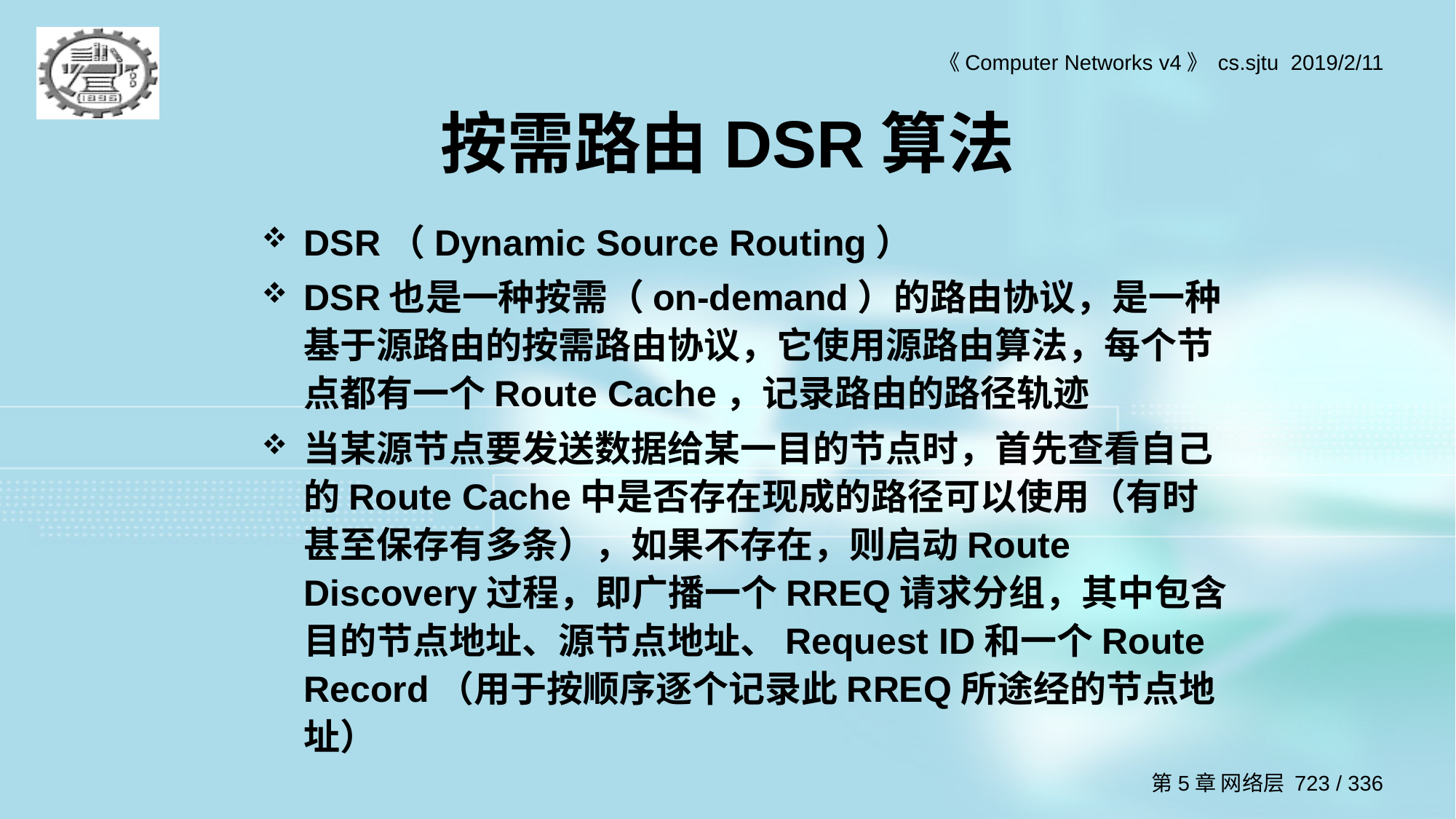

按需路由DSR算法
DSR（Dynamic Source Routing）
DSR也是一种按需（on-demand）的路由协议，是一种基于源路由的按需路由协议，它使用源路由算法，每个节点都有一个Route Cache，记录路由的路径轨迹
当某源节点要发送数据给某一目的节点时，首先查看自己的Route Cache中是否存在现成的路径可以使用（有时甚至保存有多条），如果不存在，则启动Route Discovery过程，即广播一个RREQ请求分组，其中包含目的节点地址、源节点地址、Request ID和一个Route Record（用于按顺序逐个记录此RREQ所途经的节点地址）